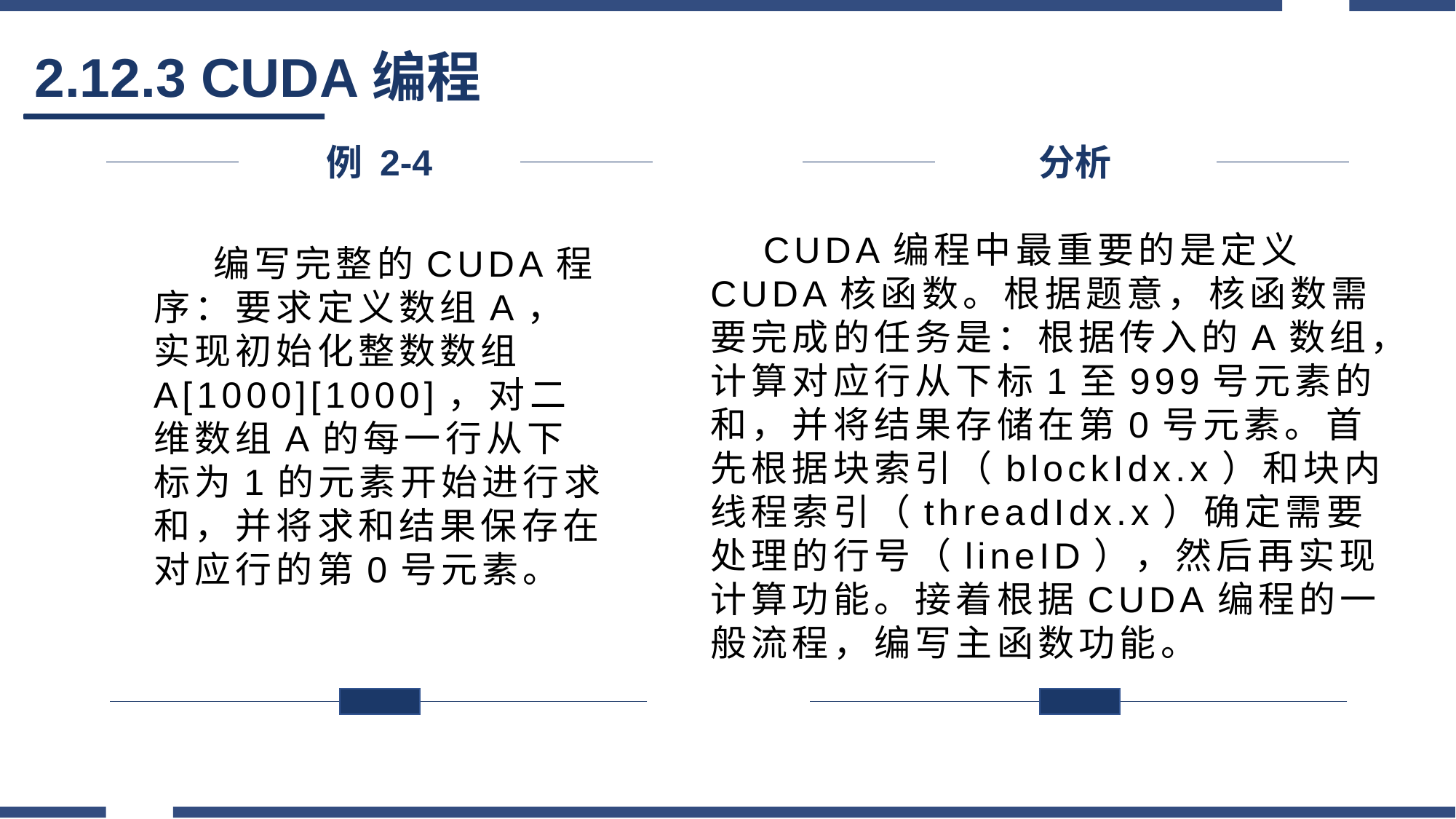

# 2.12.3 CUDA编程
例 2-4
分析
     CUDA编程中最重要的是定义CUDA核函数。根据题意，核函数需要完成的任务是：根据传入的A数组，计算对应行从下标1至999号元素的和，并将结果存储在第0号元素。首先根据块索引（blockIdx.x）和块内线程索引（threadIdx.x）确定需要处理的行号（lineID），然后再实现计算功能。接着根据CUDA编程的一般流程，编写主函数功能。
    编写完整的CUDA程序：要求定义数组A，实现初始化整数数组A[1000][1000]，对二维数组A的每一行从下标为1的元素开始进行求和，并将求和结果保存在对应行的第0号元素。